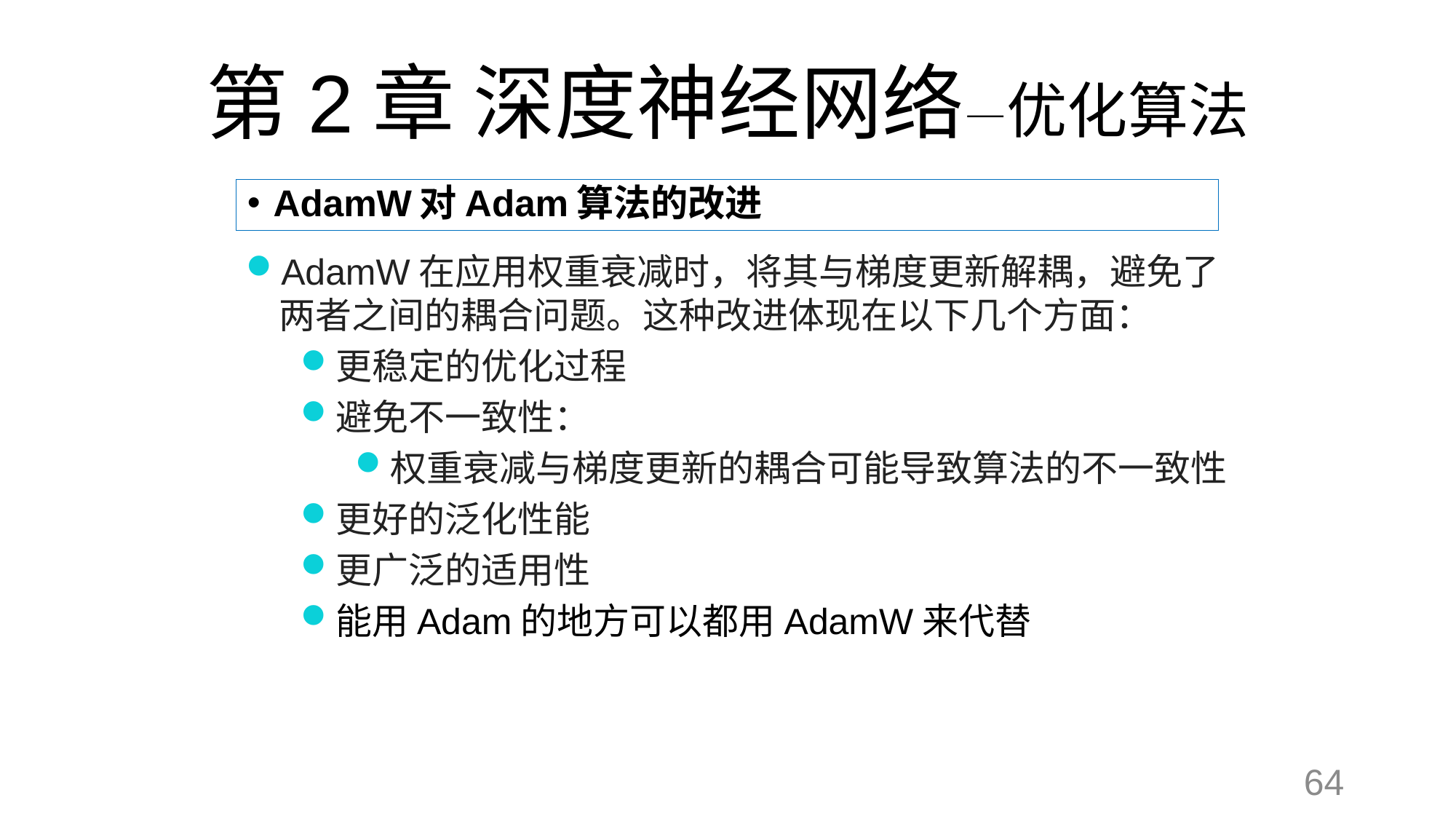

# 第2章 深度神经网络—优化算法
AdamW对Adam算法的改进

AdamW在应用权重衰减时，将其与梯度更新解耦，避免了两者之间的耦合问题。这种改进体现在以下几个方面：
更稳定的优化过程
避免不一致性：
权重衰减与梯度更新的耦合可能导致算法的不一致性
更好的泛化性能
更广泛的适用性
能用Adam的地方可以都用AdamW来代替
64